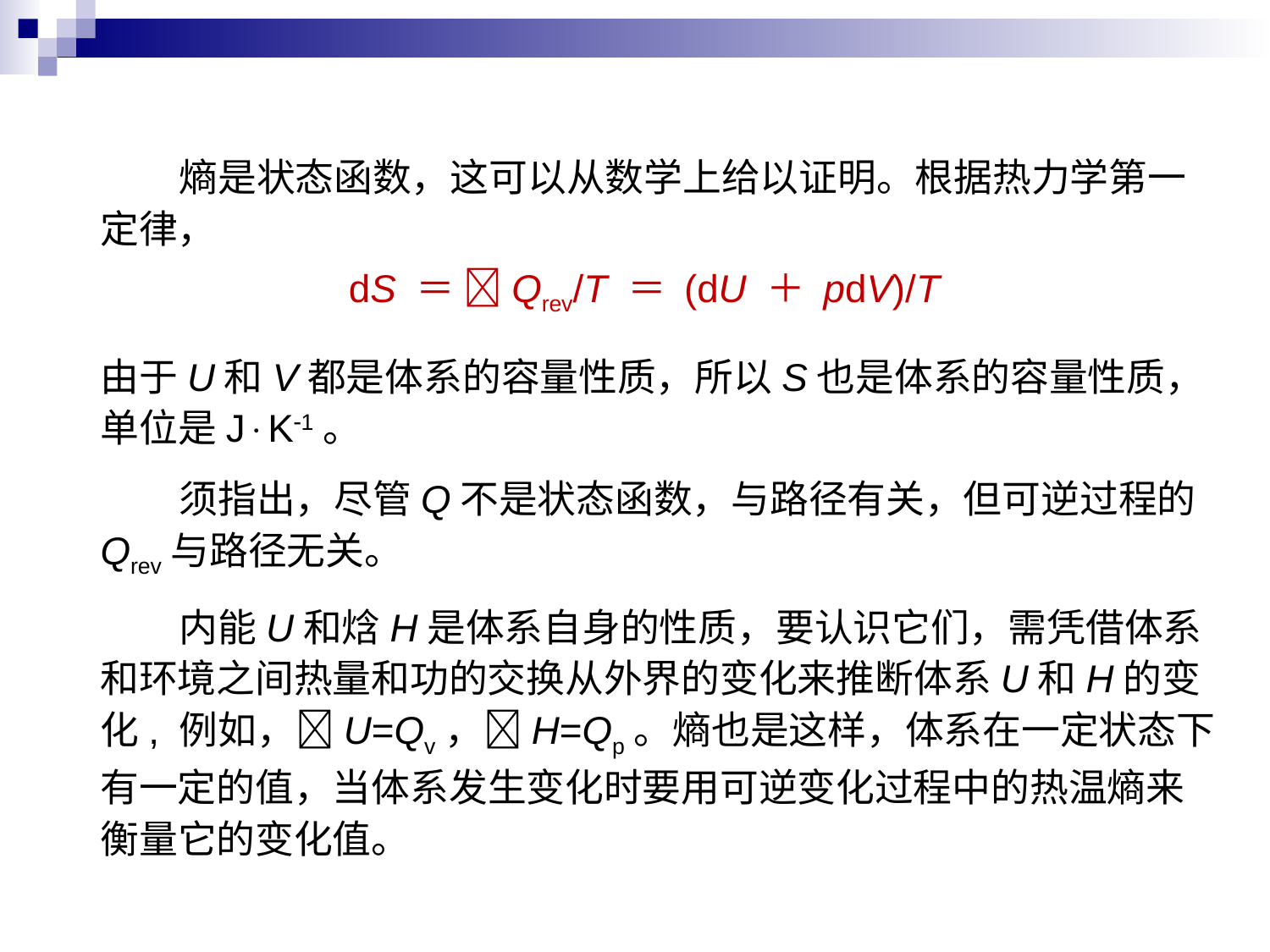

熵是状态函数，这可以从数学上给以证明。根据热力学第一定律，
                       dS ＝ δQrev/T ＝ (dU ＋ pdV)/T
由于U和V都是体系的容量性质，所以S也是体系的容量性质，单位是J⋅K−1。
        须指出，尽管Q不是状态函数，与路径有关，但可逆过程的Qrev与路径无关。
        内能U和焓H是体系自身的性质，要认识它们，需凭借体系和环境之间热量和功的交换从外界的变化来推断体系U和H的变化, 例如，ΔU=Qv，ΔH=Qp。熵也是这样，体系在一定状态下有一定的值，当体系发生变化时要用可逆变化过程中的热温熵来衡量它的变化值。